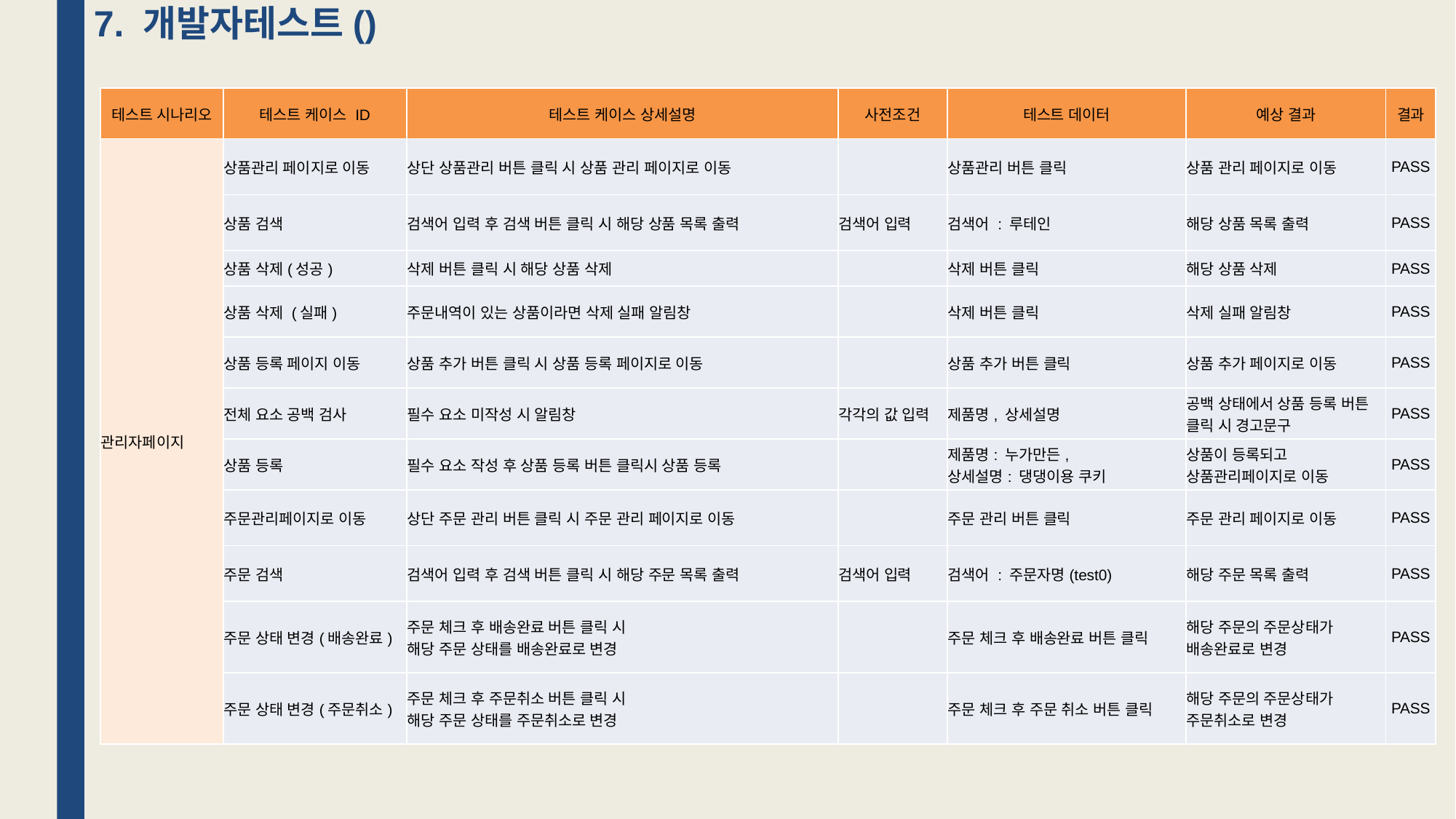

7. 개발자테스트()
| 테스트 시나리오 | 테스트 케이스 ID | 테스트 케이스 상세설명 | 사전조건 | 테스트 데이터 | 예상 결과 | 결과 |
| --- | --- | --- | --- | --- | --- | --- |
| 관리자페이지 | 상품관리 페이지로 이동 | 상단 상품관리 버튼 클릭 시 상품 관리 페이지로 이동 |  | 상품관리 버튼 클릭 | 상품 관리 페이지로 이동 | PASS |
|  | 상품 검색 | 검색어 입력 후 검색 버튼 클릭 시 해당 상품 목록 출력 | 검색어 입력 | 검색어 : 루테인 | 해당 상품 목록 출력 | PASS |
|  | 상품 삭제(성공) | 삭제 버튼 클릭 시 해당 상품 삭제 |  | 삭제 버튼 클릭 | 해당 상품 삭제 | PASS |
|  | 상품 삭제 (실패) | 주문내역이 있는 상품이라면 삭제 실패 알림창 |  | 삭제 버튼 클릭 | 삭제 실패 알림창 | PASS |
|  | 상품 등록 페이지 이동 | 상품 추가 버튼 클릭 시 상품 등록 페이지로 이동 |  | 상품 추가 버튼 클릭 | 상품 추가 페이지로 이동 | PASS |
|  | 전체 요소 공백 검사 | 필수 요소 미작성 시 알림창 | 각각의 값 입력 | 제품명, 상세설명 | 공백 상태에서 상품 등록 버튼 클릭 시 경고문구 | PASS |
|  | 상품 등록 | 필수 요소 작성 후 상품 등록 버튼 클릭시 상품 등록 |  | 제품명: 누가만든, 상세설명: 댕댕이용 쿠키 | 상품이 등록되고 상품관리페이지로 이동 | PASS |
|  | 주문관리페이지로 이동 | 상단 주문 관리 버튼 클릭 시 주문 관리 페이지로 이동 |  | 주문 관리 버튼 클릭 | 주문 관리 페이지로 이동 | PASS |
|  | 주문 검색 | 검색어 입력 후 검색 버튼 클릭 시 해당 주문 목록 출력 | 검색어 입력 | 검색어 : 주문자명(test0) | 해당 주문 목록 출력 | PASS |
|  | 주문 상태 변경(배송완료) | 주문 체크 후 배송완료 버튼 클릭 시 해당 주문 상태를 배송완료로 변경 |  | 주문 체크 후 배송완료 버튼 클릭 | 해당 주문의 주문상태가 배송완료로 변경 | PASS |
|  | 주문 상태 변경(주문취소) | 주문 체크 후 주문취소 버튼 클릭 시 해당 주문 상태를 주문취소로 변경 |  | 주문 체크 후 주문 취소 버튼 클릭 | 해당 주문의 주문상태가 주문취소로 변경 | PASS |